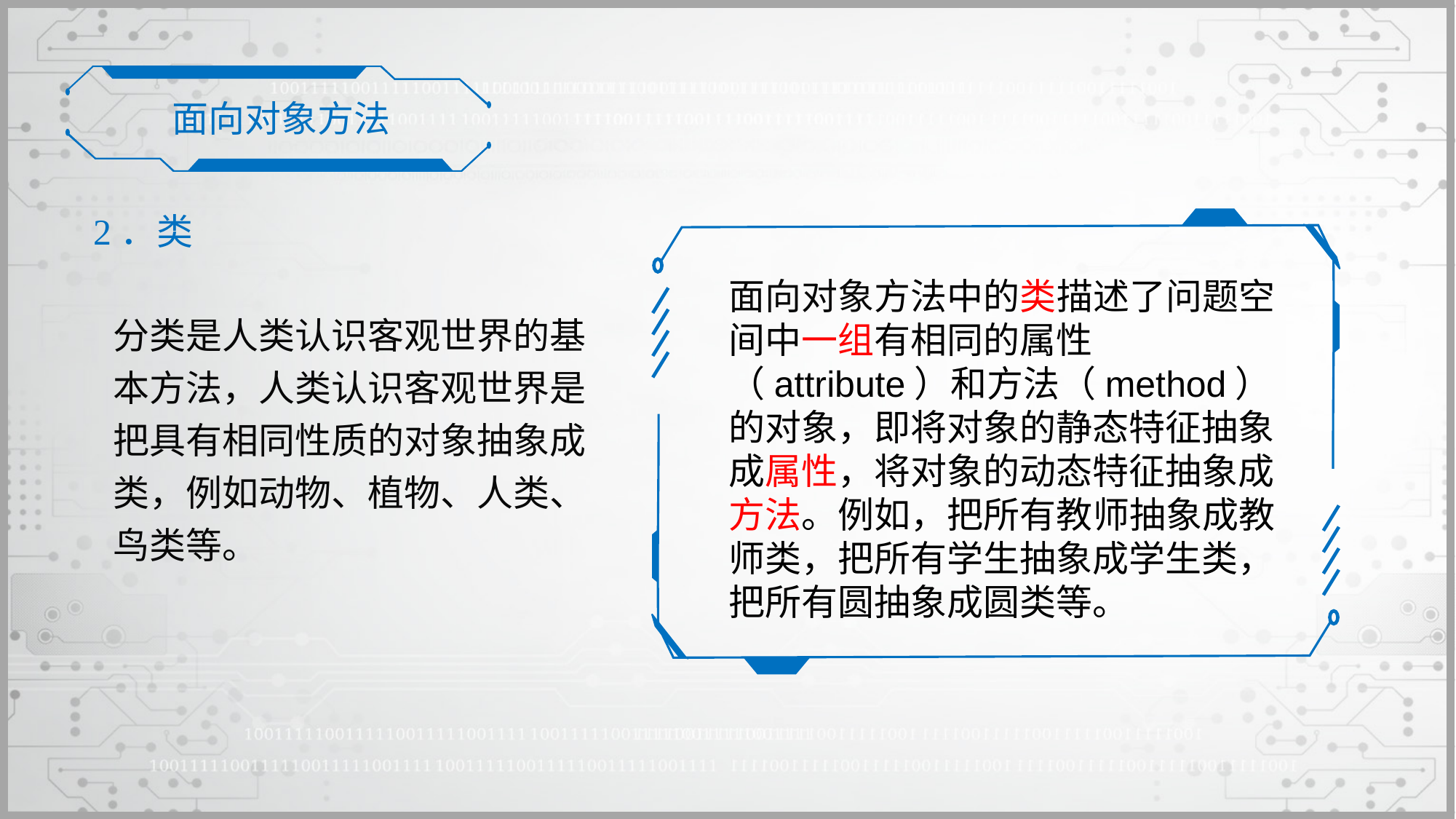

面向对象方法
2．类

面向对象方法中的类描述了问题空间中一组有相同的属性（attribute）和方法（method）的对象，即将对象的静态特征抽象成属性，将对象的动态特征抽象成方法。例如，把所有教师抽象成教师类，把所有学生抽象成学生类，把所有圆抽象成圆类等。
分类是人类认识客观世界的基本方法，人类认识客观世界是把具有相同性质的对象抽象成类，例如动物、植物、人类、鸟类等。